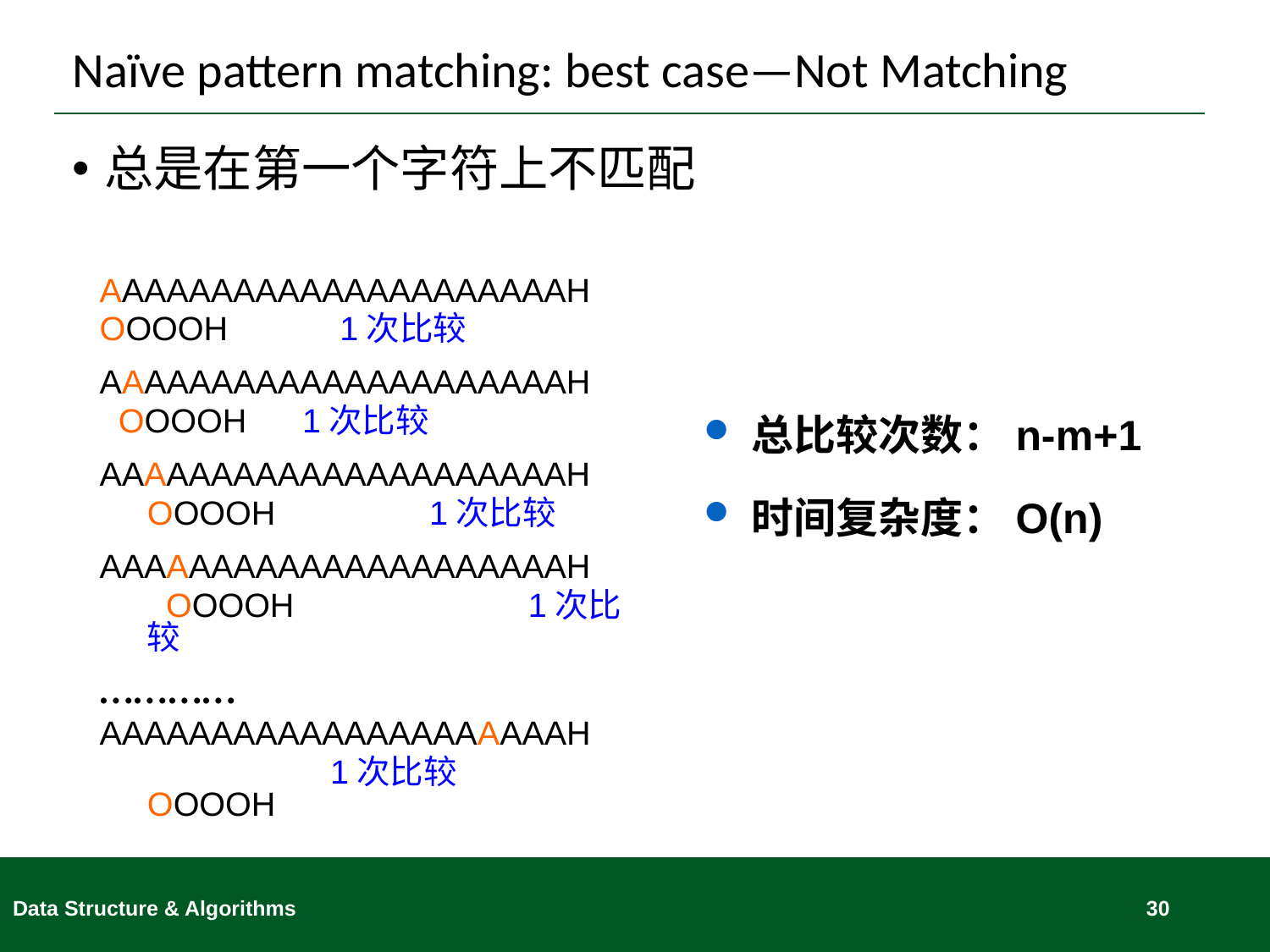

# Naïve pattern matching: best case—Not Matching
总是在第一个字符上不匹配

AAAAAAAAAAAAAAAAAAAAAH
OOOOH            1次比较
AAAAAAAAAAAAAAAAAAAAAH
  OOOOH	   1次比较
AAAAAAAAAAAAAAAAAAAAAH
	OOOOH	   1次比较
AAAAAAAAAAAAAAAAAAAAAH
	  OOOOH   		1次比较
…………
AAAAAAAAAAAAAAAAAAAAAH
	  	      1次比较        OOOOH
总比较次数：n-m+1
时间复杂度：O(n)
Data Structure & Algorithms
30